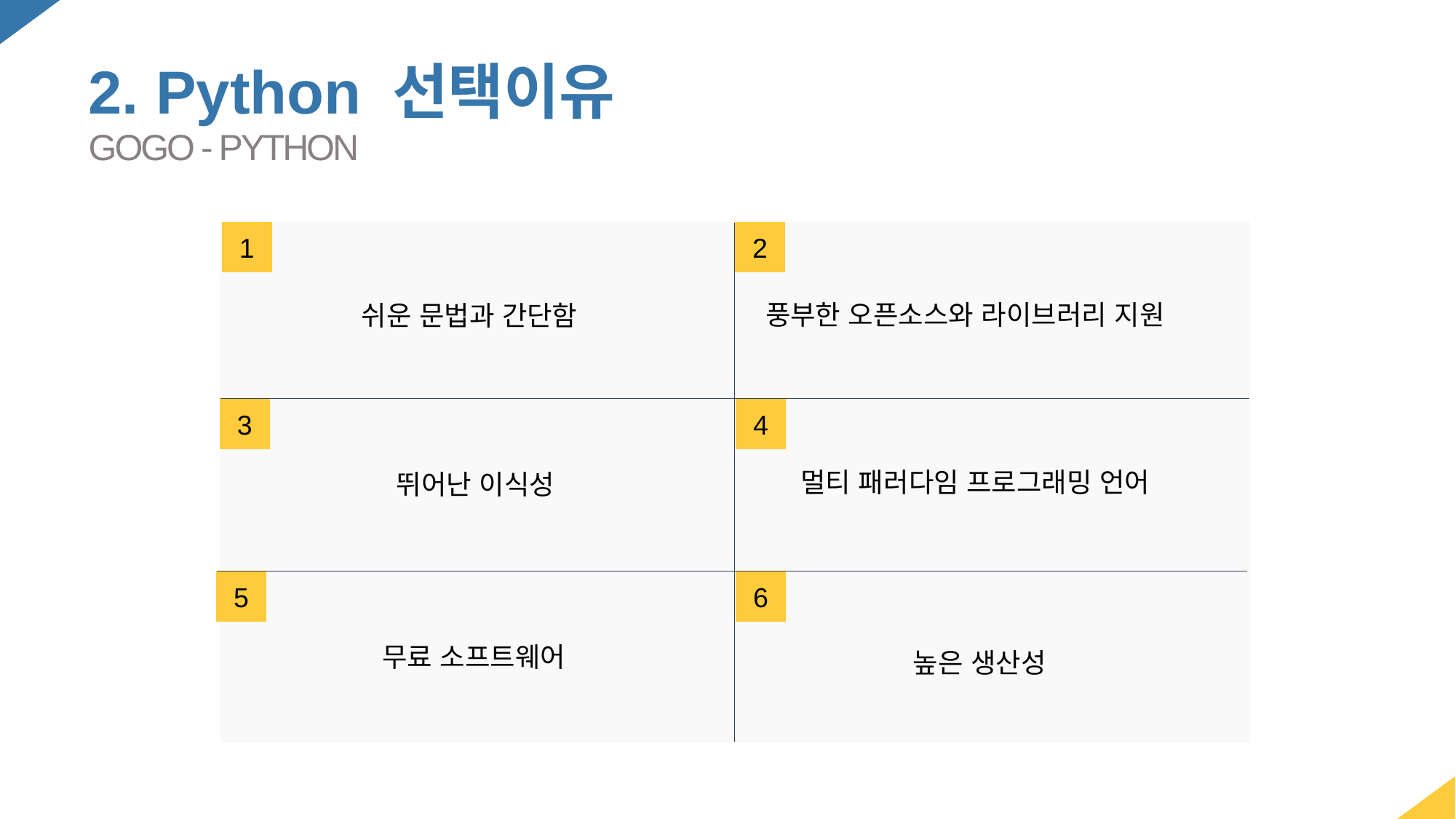

2. Python 선택이유
GOGO - PYTHON

1
2
풍부한 오픈소스와 라이브러리 지원
쉬운 문법과 간단함
3
4
멀티 패러다임 프로그래밍 언어
뛰어난 이식성
5
6
무료 소프트웨어
높은 생산성